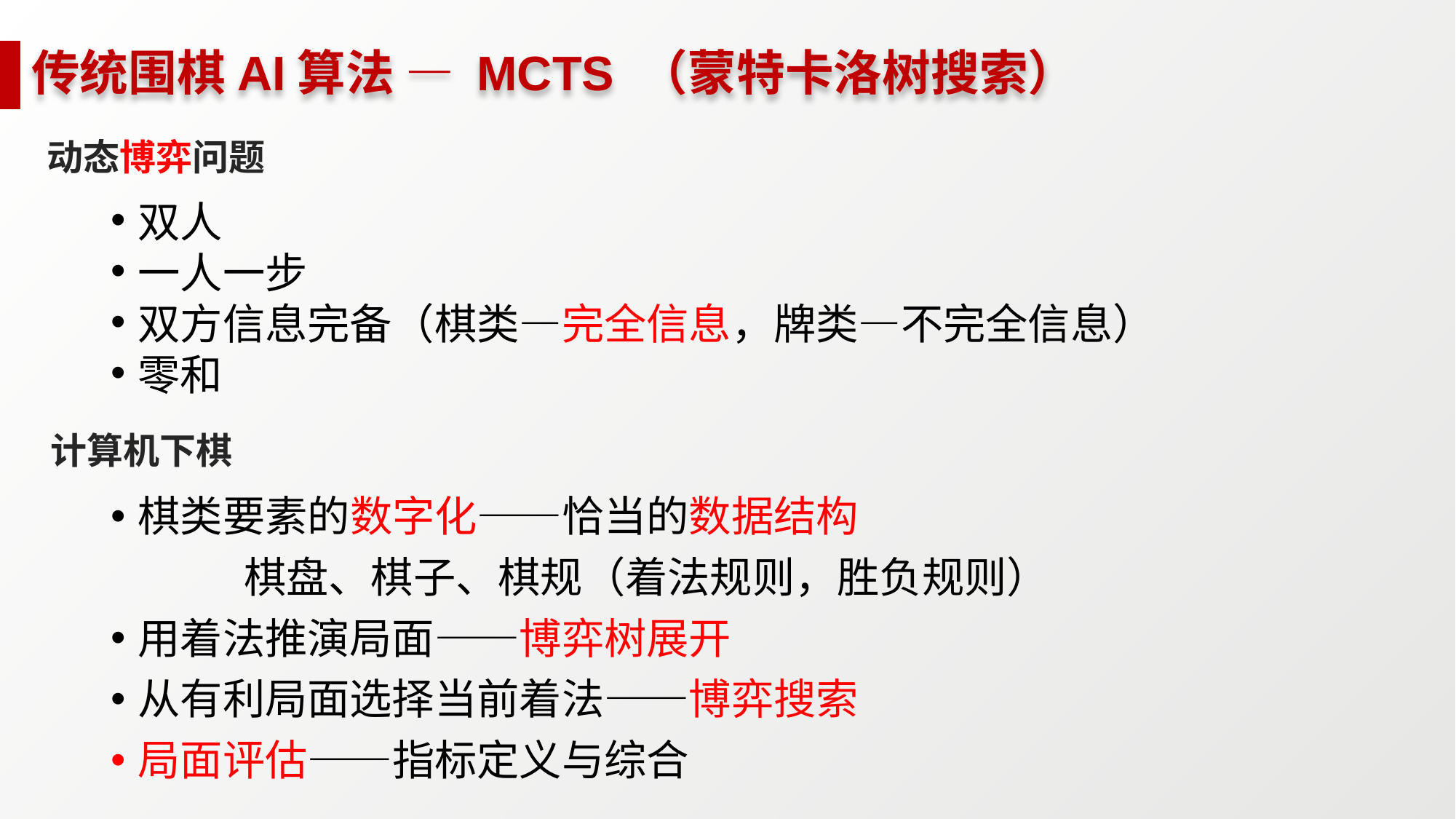

# 传统围棋AI算法 — MCTS （蒙特卡洛树搜索）
动态博弈问题
双人
一人一步
双方信息完备（棋类—完全信息，牌类—不完全信息）
零和
计算机下棋
棋类要素的数字化——恰当的数据结构
             棋盘、棋子、棋规（着法规则，胜负规则）
用着法推演局面——博弈树展开
从有利局面选择当前着法——博弈搜索
局面评估——指标定义与综合